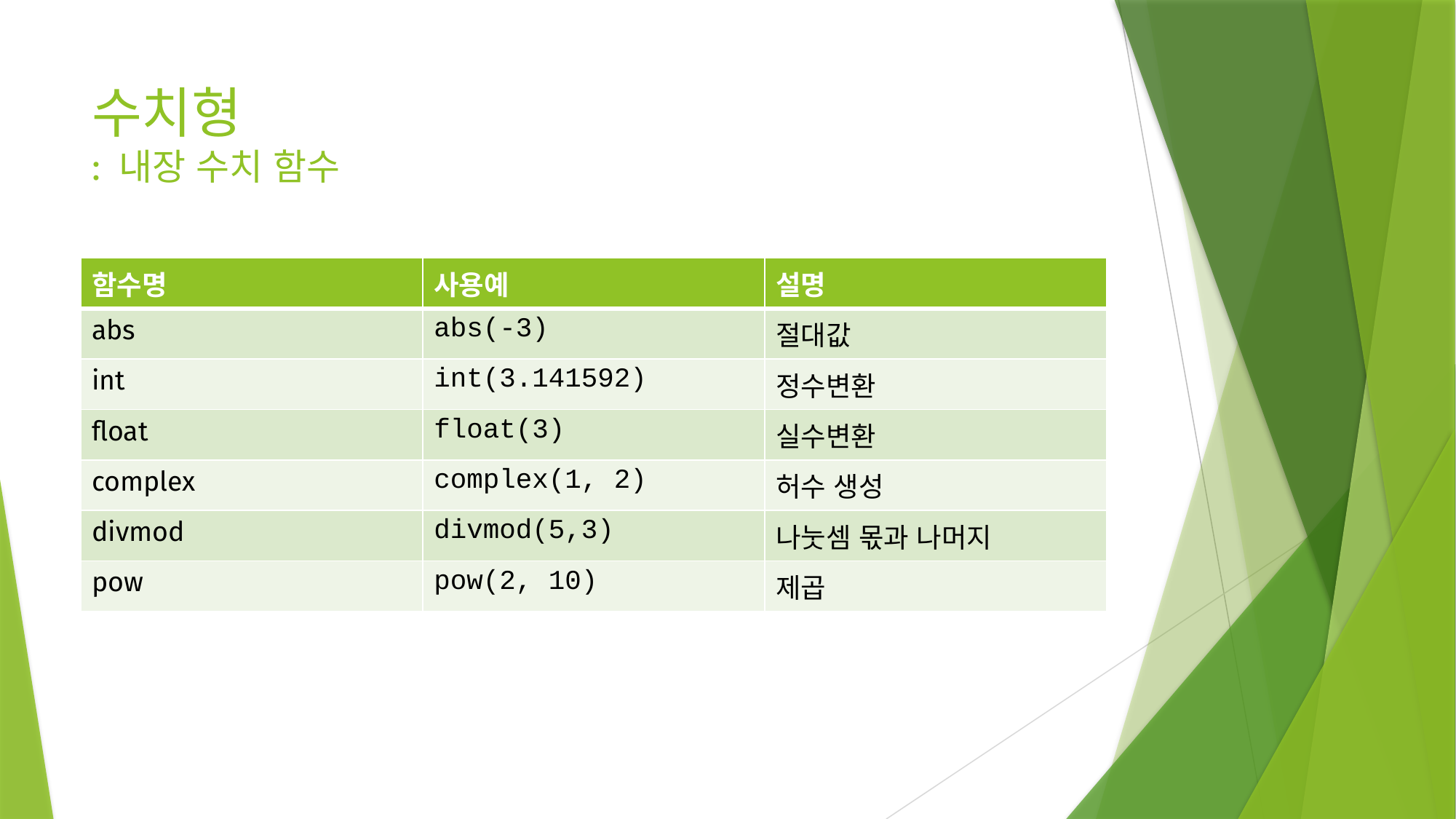

# 수치형 : 내장 수치 함수
| 함수명 | 사용예 | 설명 |
| --- | --- | --- |
| abs | abs(-3) | 절대값 |
| int | int(3.141592) | 정수변환 |
| float | float(3) | 실수변환 |
| complex | complex(1, 2) | 허수 생성 |
| divmod | divmod(5,3) | 나눗셈 몫과 나머지 |
| pow | pow(2, 10) | 제곱 |